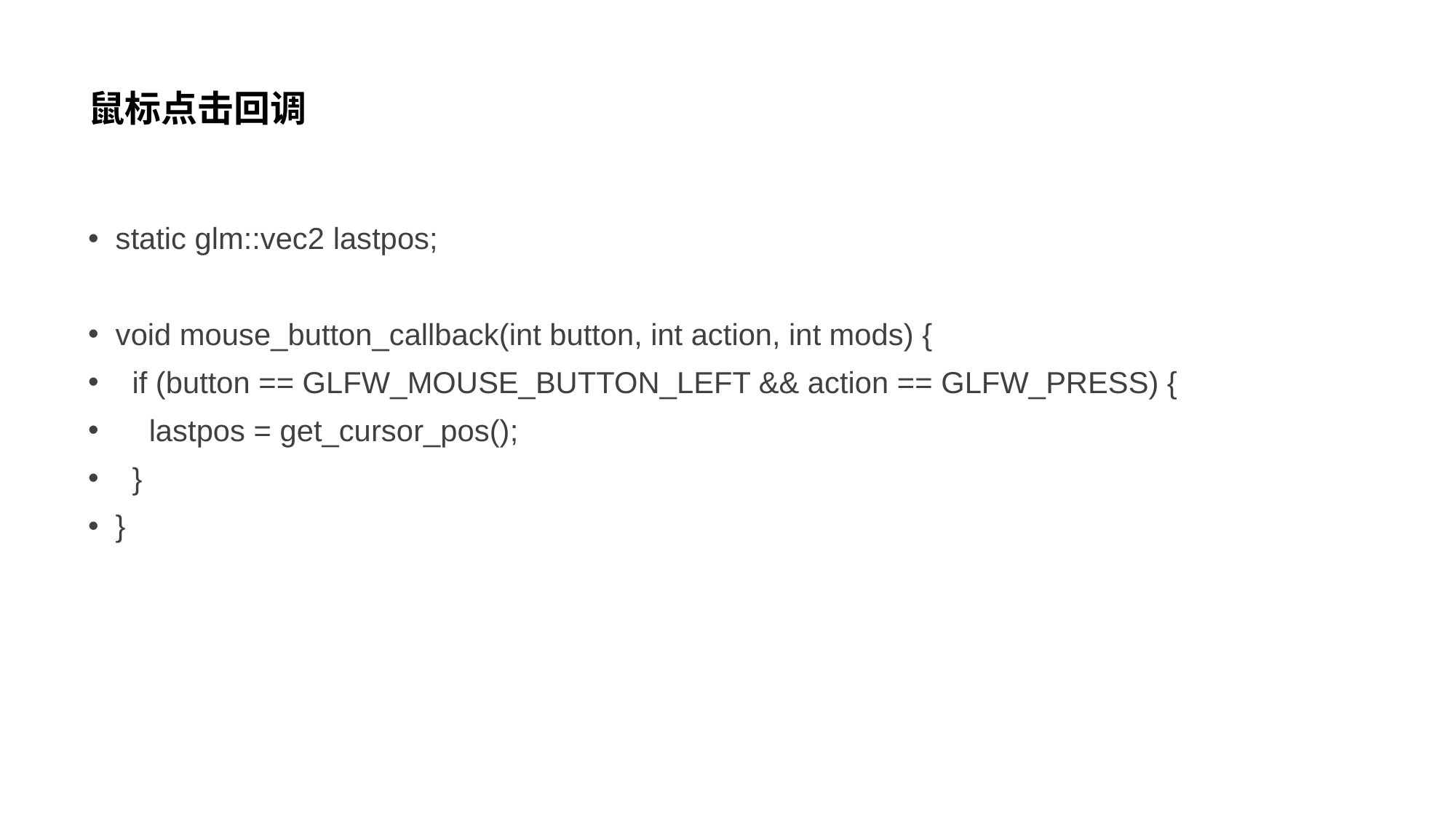

# 鼠标点击回调
static glm::vec2 lastpos;

void mouse_button_callback(int button, int action, int mods) {
  if (button == GLFW_MOUSE_BUTTON_LEFT && action == GLFW_PRESS) {
    lastpos = get_cursor_pos();
  }
}